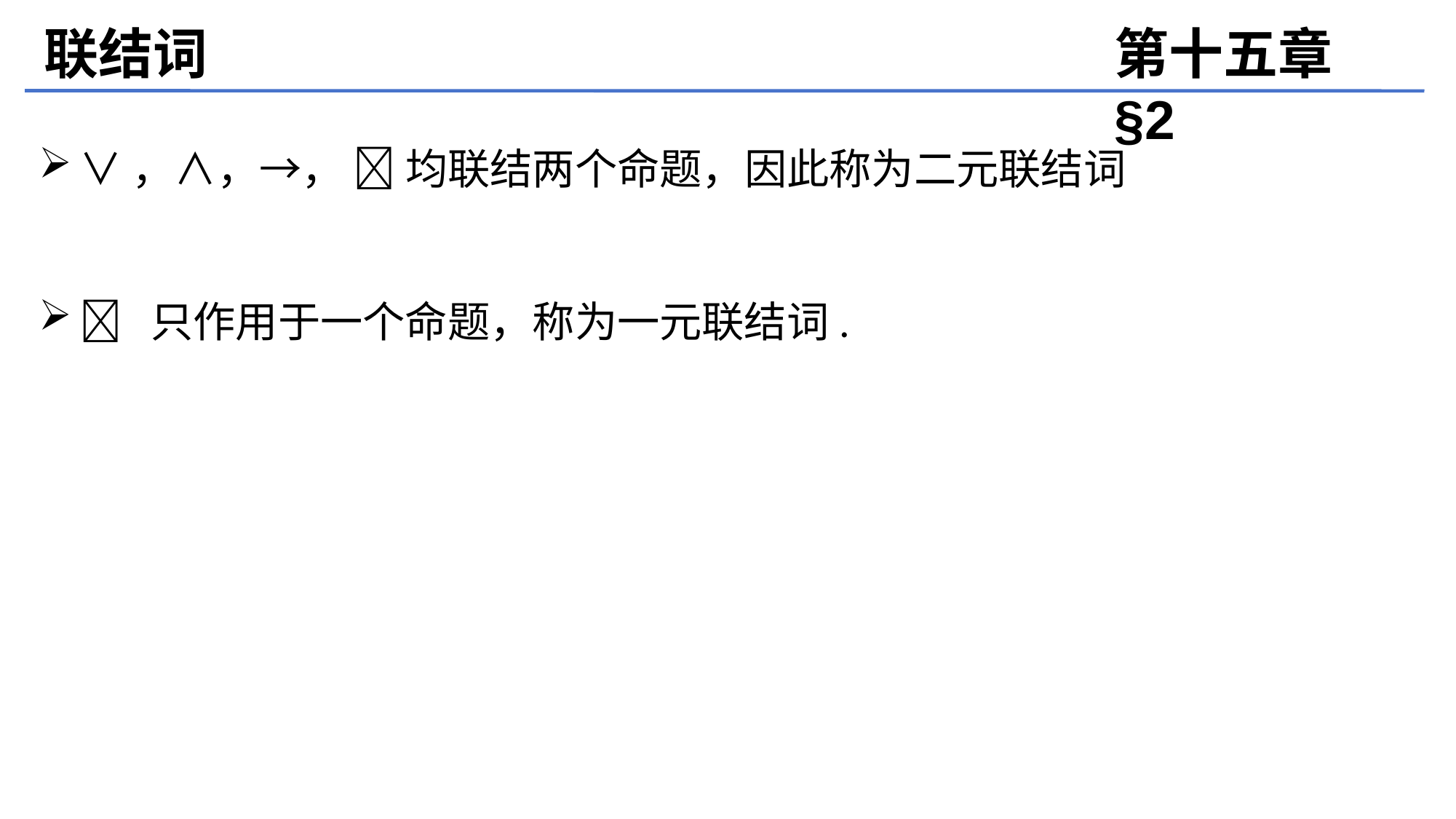

联结词
第十五章 §2
∨，∧，→， ↔ 均联结两个命题，因此称为二元联结词

¬  只作用于一个命题，称为一元联结词.